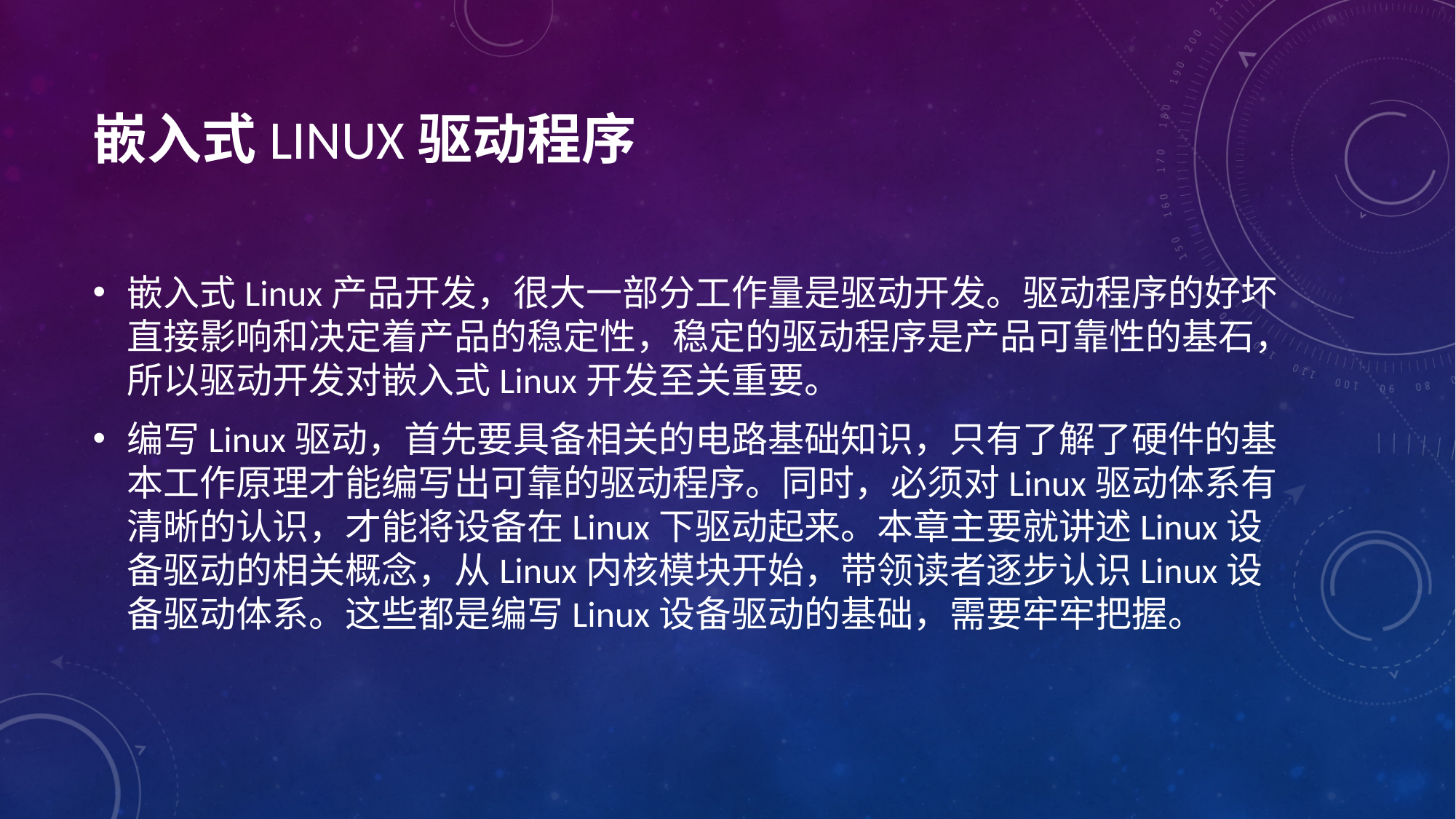

# 嵌入式Linux驱动程序
嵌入式Linux产品开发，很大一部分工作量是驱动开发。驱动程序的好坏直接影响和决定着产品的稳定性，稳定的驱动程序是产品可靠性的基石，所以驱动开发对嵌入式Linux开发至关重要。
编写Linux驱动，首先要具备相关的电路基础知识，只有了解了硬件的基本工作原理才能编写出可靠的驱动程序。同时，必须对Linux驱动体系有清晰的认识，才能将设备在Linux下驱动起来。本章主要就讲述Linux设备驱动的相关概念，从Linux内核模块开始，带领读者逐步认识Linux设备驱动体系。这些都是编写Linux设备驱动的基础，需要牢牢把握。